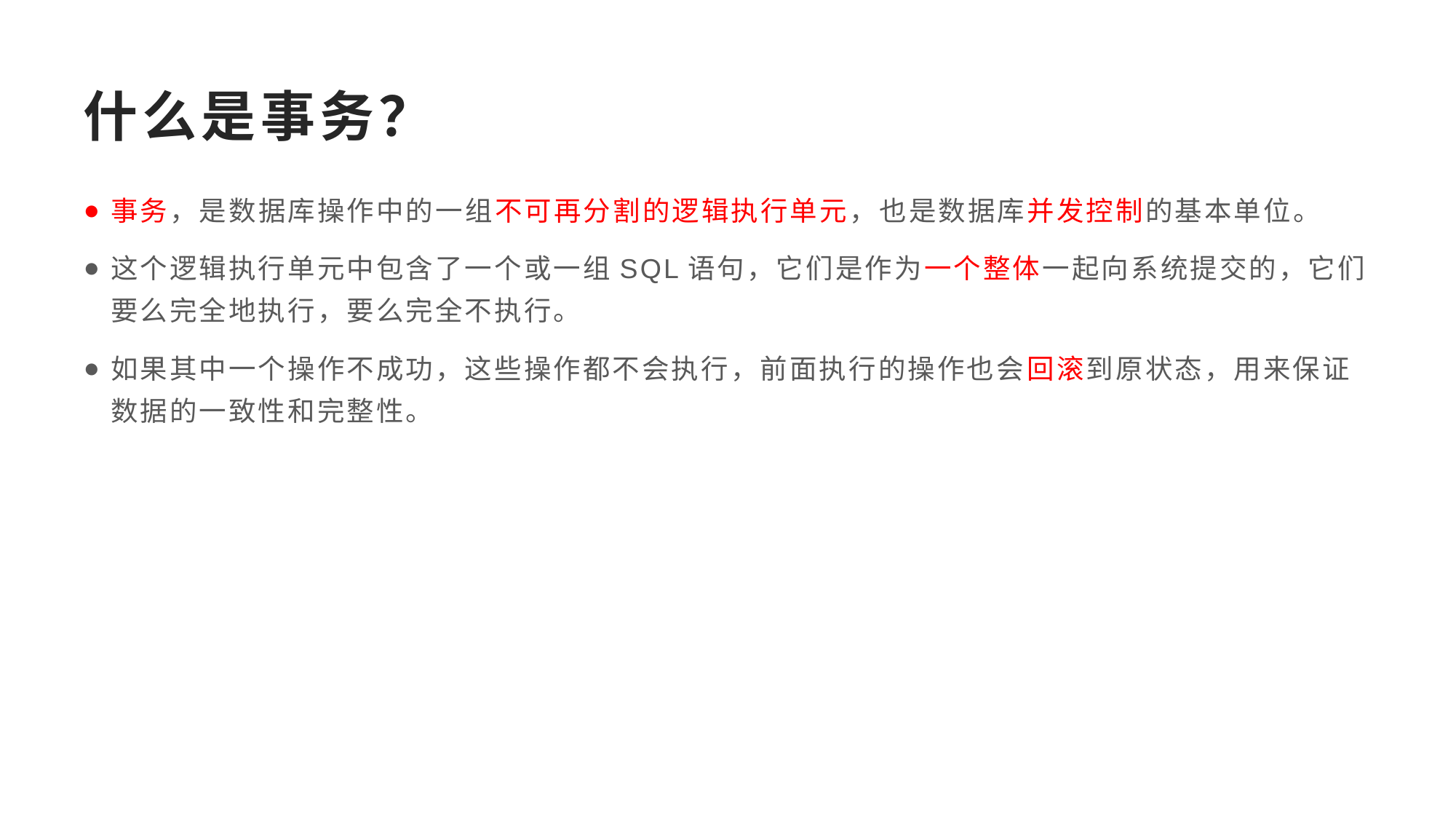

# 什么是事务？
事务，是数据库操作中的一组不可再分割的逻辑执行单元，也是数据库并发控制的基本单位。
这个逻辑执行单元中包含了一个或一组SQL语句，它们是作为一个整体一起向系统提交的，它们要么完全地执行，要么完全不执行。
如果其中一个操作不成功，这些操作都不会执行，前面执行的操作也会回滚到原状态，用来保证数据的一致性和完整性。